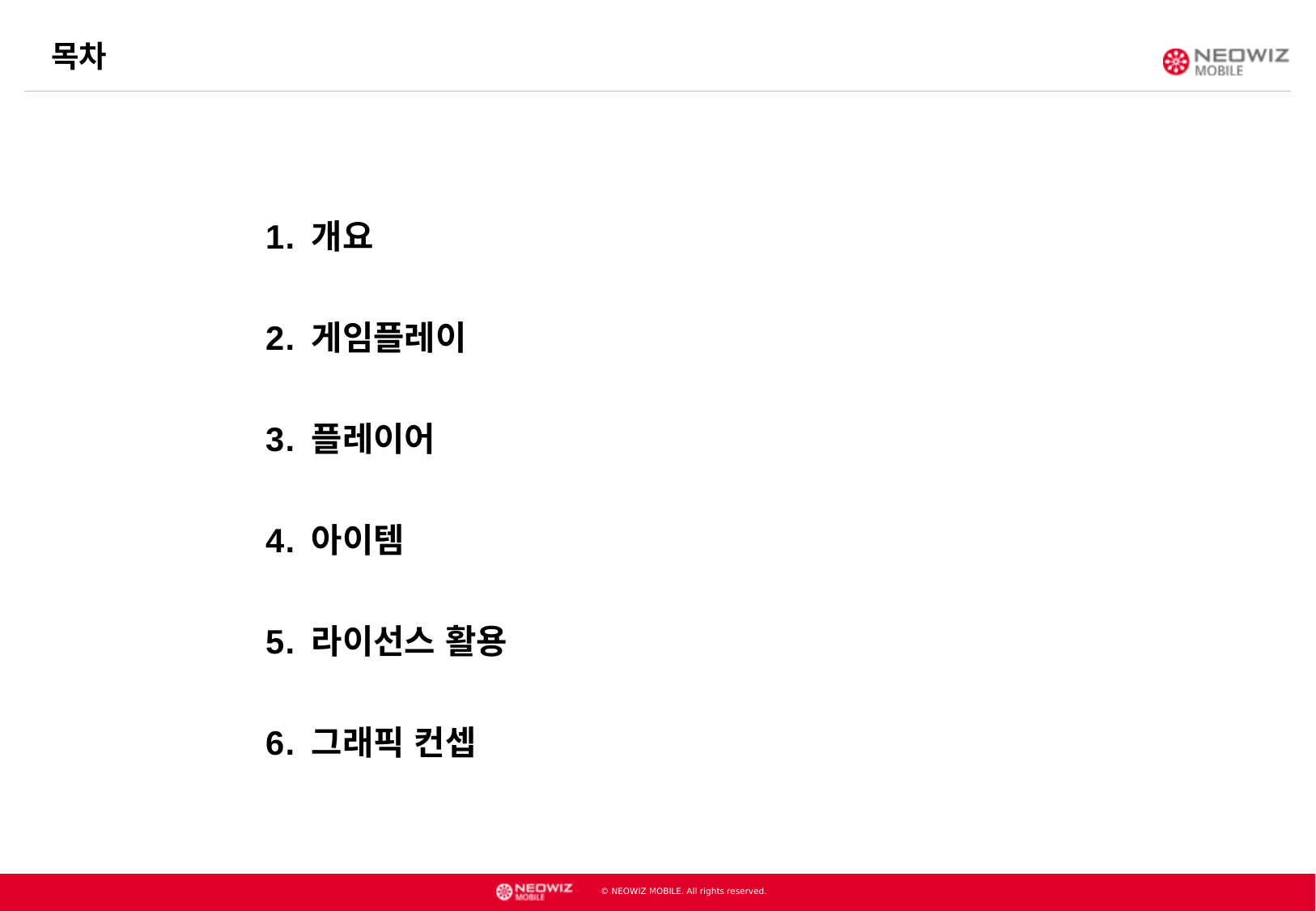

목차
개요
게임플레이
플레이어
아이템
라이선스 활용
그래픽 컨셉